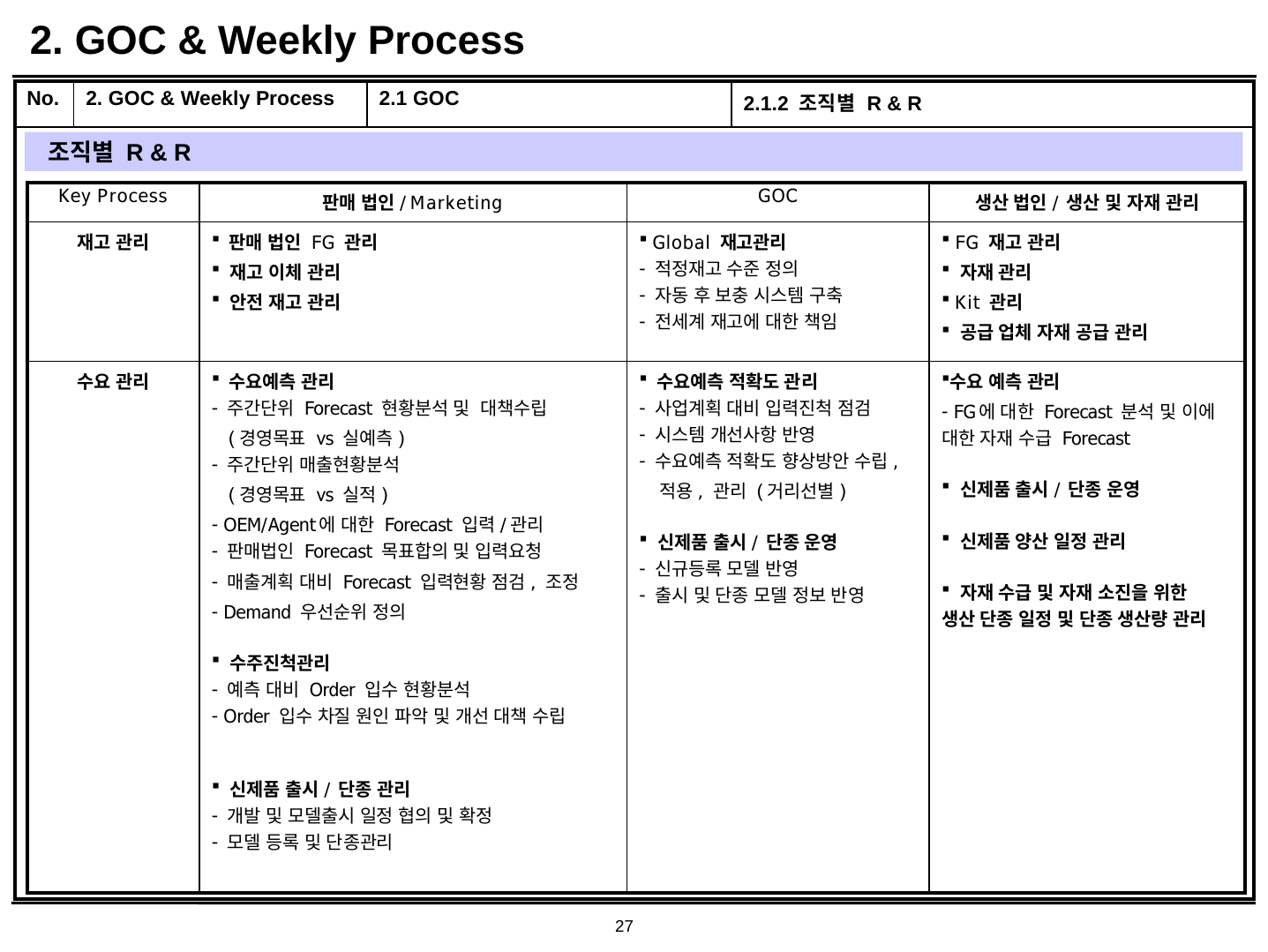

# 2. GOC & Weekly Process
| No. | 2. GOC & Weekly Process | 2.1 GOC | 2.1.2 조직별 R & R |
| --- | --- | --- | --- |
|  |  |  |  |
조직별 R & R
| Key Process | 판매 법인/Marketing | GOC | 생산 법인/생산 및 자재 관리 |
| --- | --- | --- | --- |
| 재고 관리 | 판매 법인 FG 관리 재고 이체 관리 안전 재고 관리 | Global 재고관리 - 적정재고 수준 정의 - 자동 후 보충 시스템 구축 - 전세계 재고에 대한 책임 | FG 재고 관리 자재 관리 Kit 관리 공급 업체 자재 공급 관리 |
| 수요 관리 | 수요예측 관리 - 주간단위 Forecast 현황분석 및 대책수립 (경영목표 vs 실예측) - 주간단위 매출현황분석 (경영목표 vs 실적) - OEM/Agent에 대한 Forecast 입력/관리 - 판매법인 Forecast 목표합의 및 입력요청 - 매출계획 대비 Forecast 입력현황 점검, 조정 - Demand 우선순위 정의 수주진척관리 - 예측 대비 Order 입수 현황분석 - Order 입수 차질 원인 파악 및 개선 대책 수립 신제품 출시/단종 관리 - 개발 및 모델출시 일정 협의 및 확정 - 모델 등록 및 단종관리 | 수요예측 적확도 관리 - 사업계획 대비 입력진척 점검 - 시스템 개선사항 반영 - 수요예측 적확도 향상방안 수립, 적용, 관리 (거리선별) 신제품 출시/단종 운영 - 신규등록 모델 반영 - 출시 및 단종 모델 정보 반영 | 수요 예측 관리 - FG에 대한 Forecast 분석 및 이에 대한 자재 수급 Forecast 신제품 출시/단종 운영 신제품 양산 일정 관리 자재 수급 및 자재 소진을 위한 생산 단종 일정 및 단종 생산량 관리 |
27